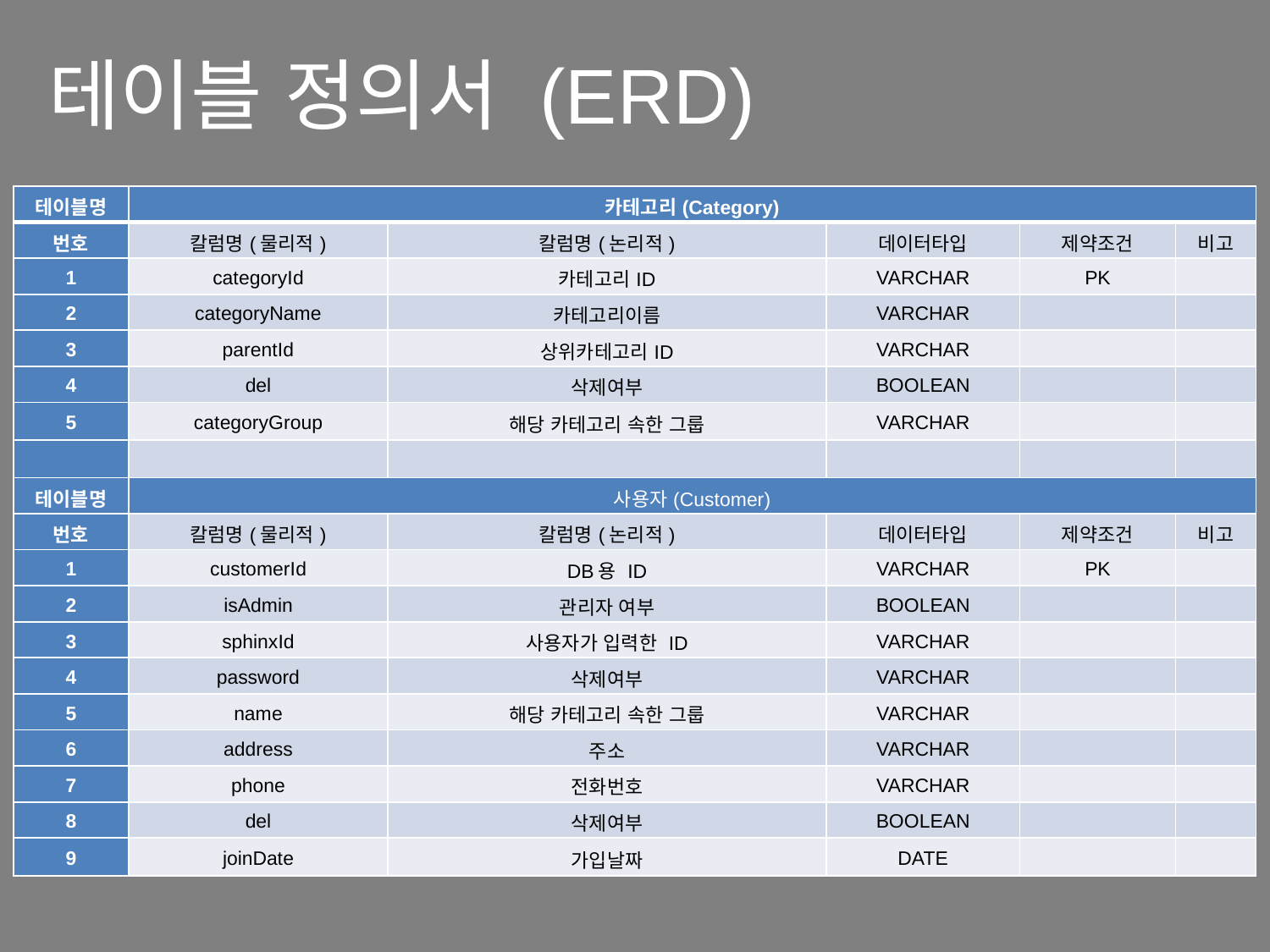

테이블 정의서 (ERD)
| 테이블명 | 카테고리(Category) |  |  |  |  |
| --- | --- | --- | --- | --- | --- |
| 번호 | 칼럼명(물리적) | 칼럼명(논리적) | 데이터타입 | 제약조건 | 비고 |
| 1 | categoryId | 카테고리ID | VARCHAR | PK |  |
| 2 | categoryName | 카테고리이름 | VARCHAR |  |  |
| 3 | parentId | 상위카테고리ID | VARCHAR |  |  |
| 4 | del | 삭제여부 | BOOLEAN |  |  |
| 5 | categoryGroup | 해당 카테고리 속한 그룹 | VARCHAR |  |  |
|  |  |  |  |  |  |
| 테이블명 | 사용자(Customer) |  |  |  |  |
| 번호 | 칼럼명(물리적) | 칼럼명(논리적) | 데이터타입 | 제약조건 | 비고 |
| 1 | customerId | DB용 ID | VARCHAR | PK |  |
| 2 | isAdmin | 관리자 여부 | BOOLEAN |  |  |
| 3 | sphinxId | 사용자가 입력한 ID | VARCHAR |  |  |
| 4 | password | 삭제여부 | VARCHAR |  |  |
| 5 | name | 해당 카테고리 속한 그룹 | VARCHAR |  |  |
| 6 | address | 주소 | VARCHAR |  |  |
| 7 | phone | 전화번호 | VARCHAR |  |  |
| 8 | del | 삭제여부 | BOOLEAN |  |  |
| 9 | joinDate | 가입날짜 | DATE |  |  |
#